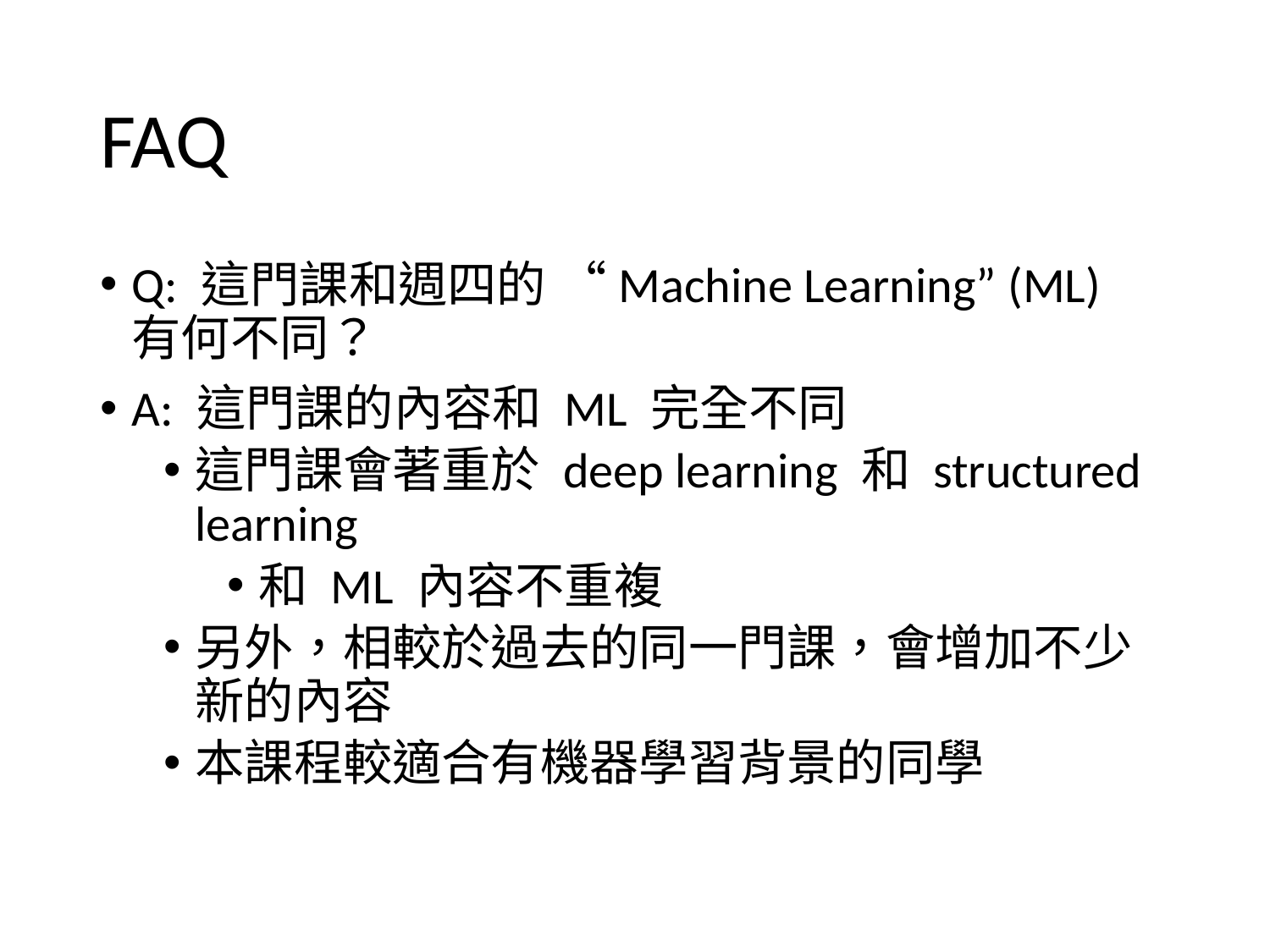

# FAQ
Q: 這門課和週四的 “Machine Learning” (ML) 有何不同？
A: 這門課的內容和 ML 完全不同
這門課會著重於 deep learning 和 structured learning
和 ML 內容不重複
另外，相較於過去的同一門課，會增加不少新的內容
本課程較適合有機器學習背景的同學